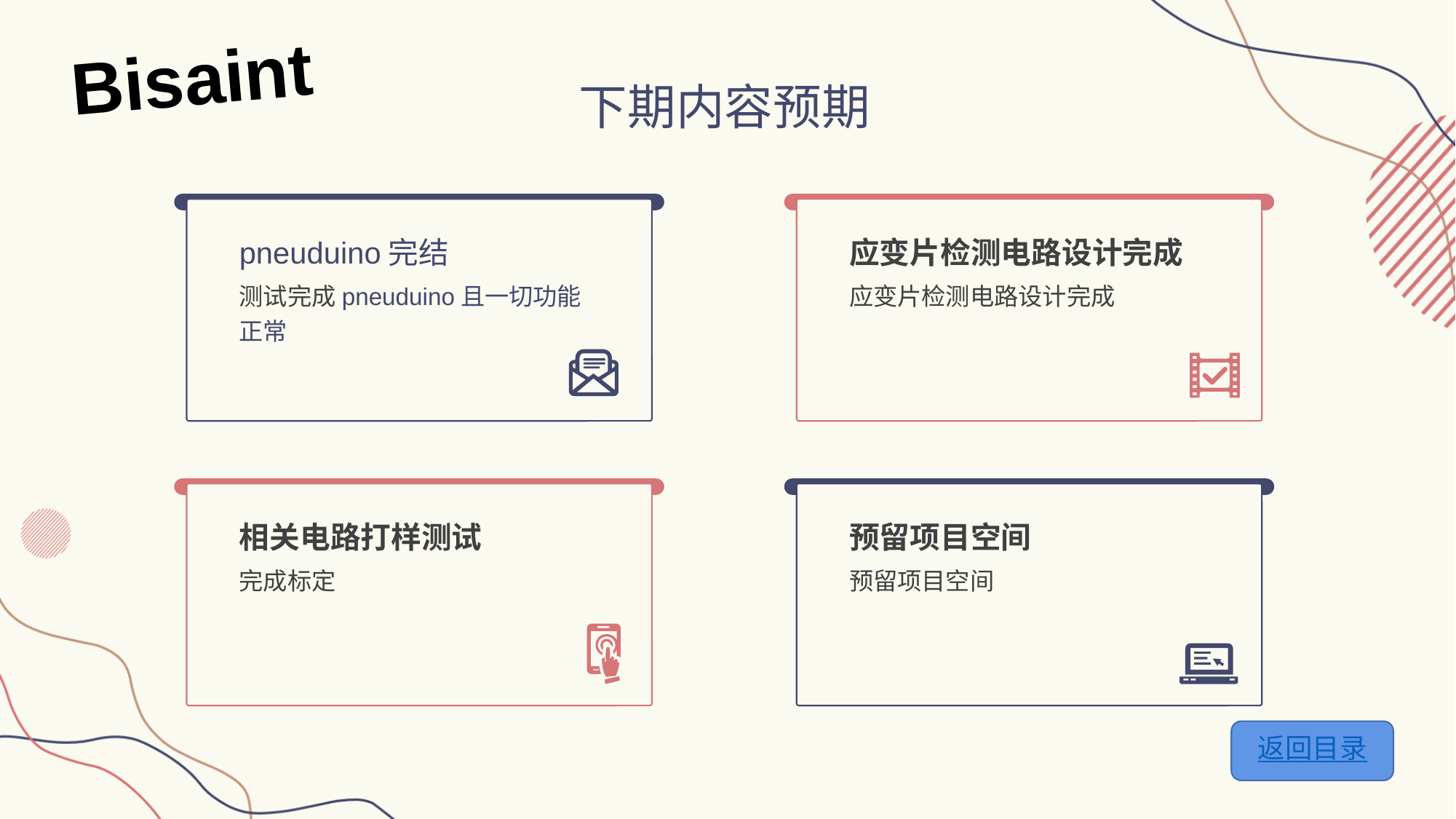

下期内容预期

pneuduino完结
测试完成pneuduino且一切功能正常

应变片检测电路设计完成
应变片检测电路设计完成

相关电路打样测试
完成标定

预留项目空间
预留项目空间